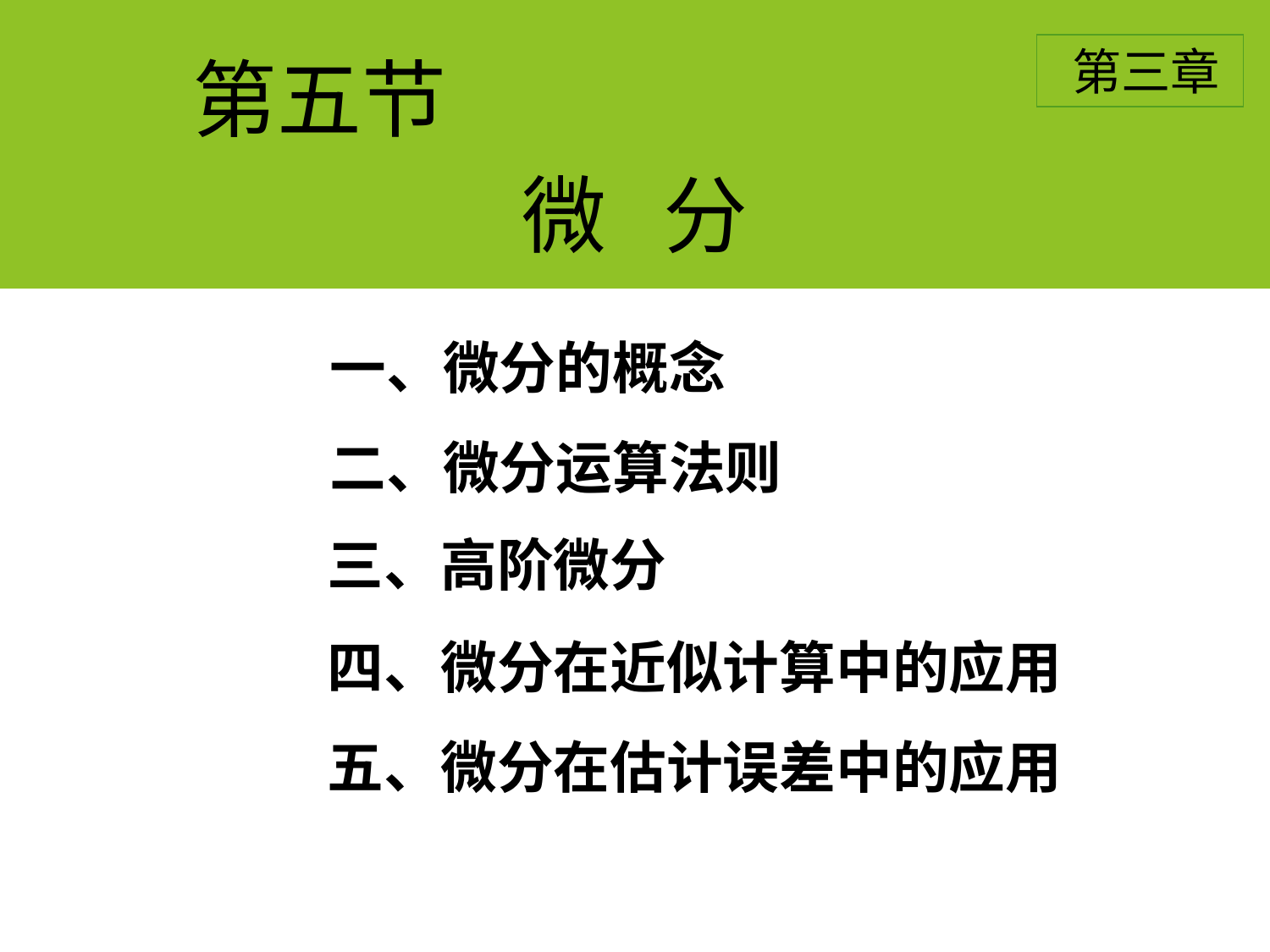

第三章
# 第五节
微   分

一、微分的概念
二、微分运算法则
三、高阶微分
四、微分在近似计算中的应用
五、微分在估计误差中的应用